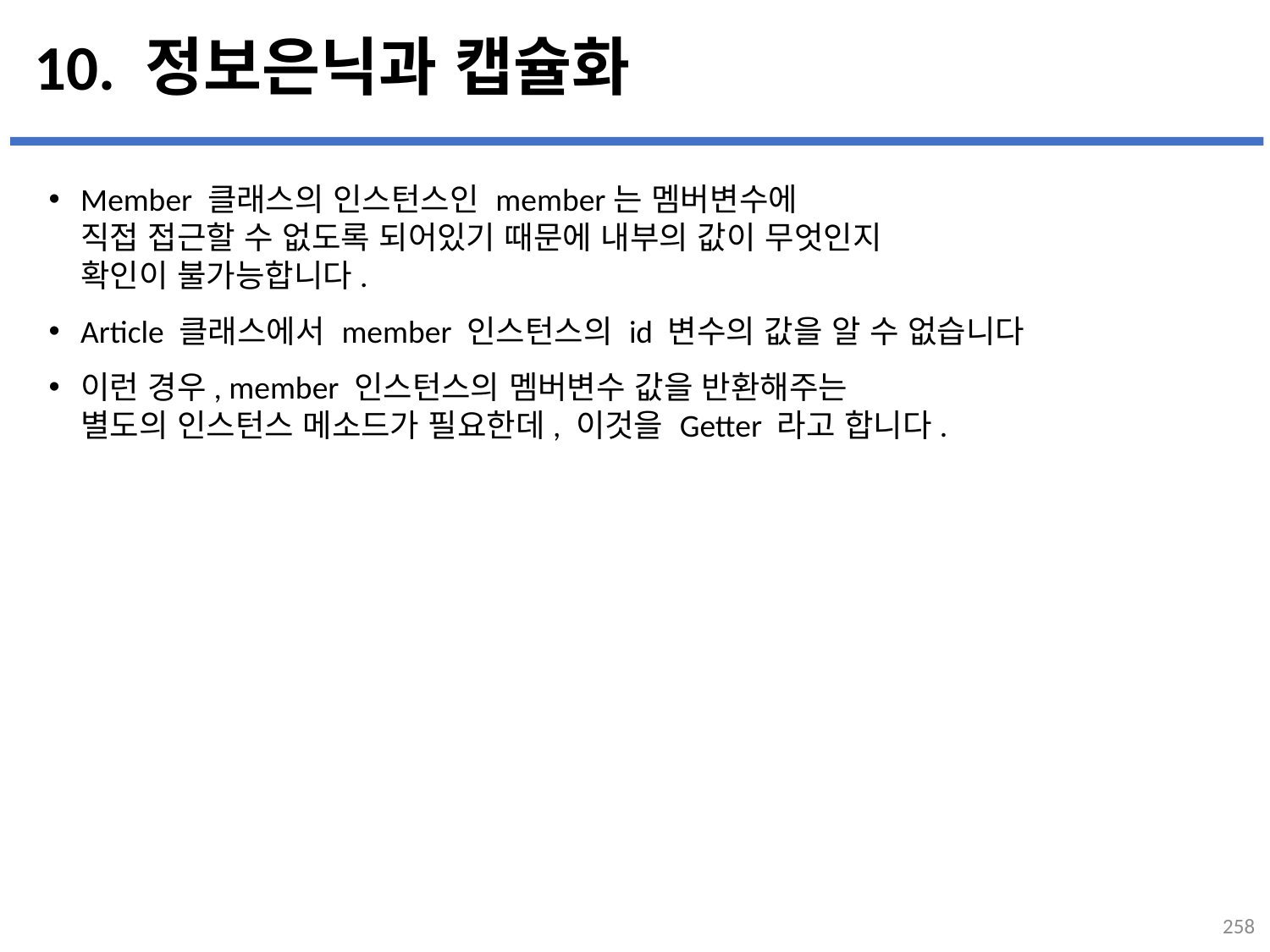

# 10. 정보은닉과 캡슐화
Member 클래스의 인스턴스인 member는 멤버변수에
직접 접근할 수 없도록 되어있기 때문에 내부의 값이 무엇인지
확인이 불가능합니다.
Article 클래스에서 member 인스턴스의 id 변수의 값을 알 수 없습니다
이런 경우, member 인스턴스의 멤버변수 값을 반환해주는
별도의 인스턴스 메소드가 필요한데, 이것을 Getter 라고 합니다.
...

설명
258